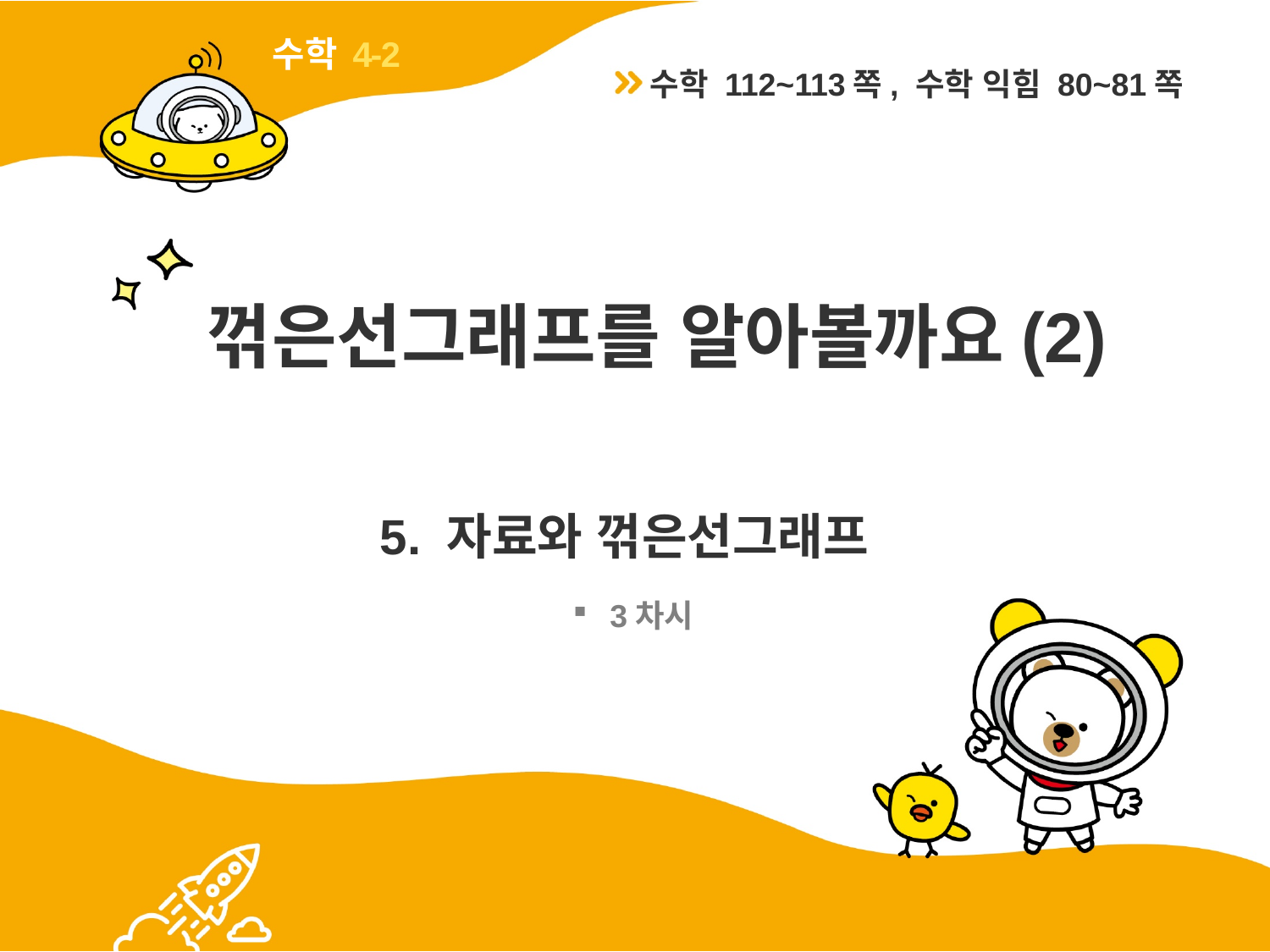

4-2
수학 112~113쪽, 수학 익힘 80~81쪽
# 꺾은선그래프를 알아볼까요(2)
5. 자료와 꺾은선그래프
3차시